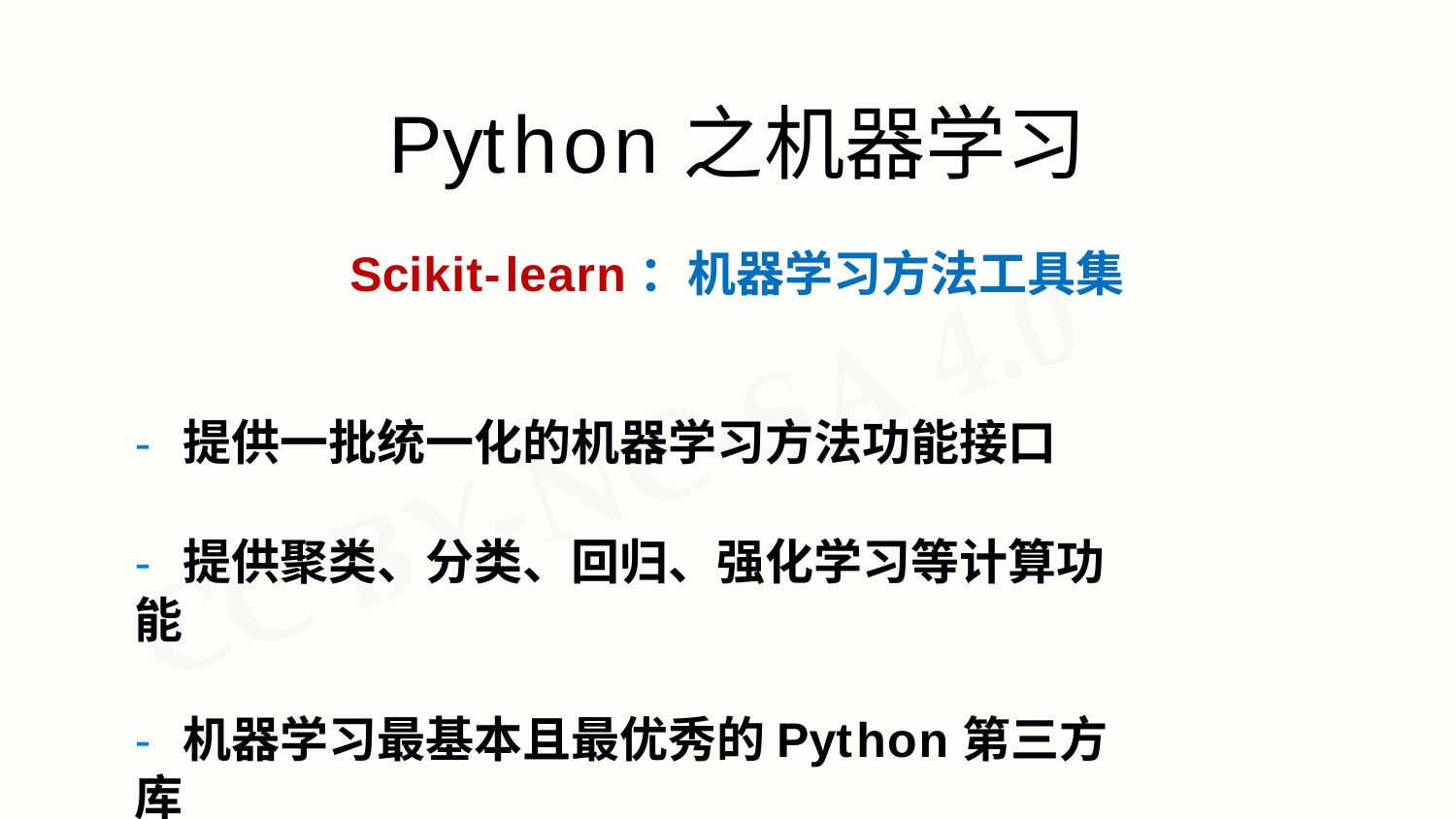

# Python之机器学习
Scikit-learn：机器学习方法工具集

- 提供一批统一化的机器学习方法功能接口

- 提供聚类、分类、回归、强化学习等计算功能

- 机器学习最基本且最优秀的Python第三方库